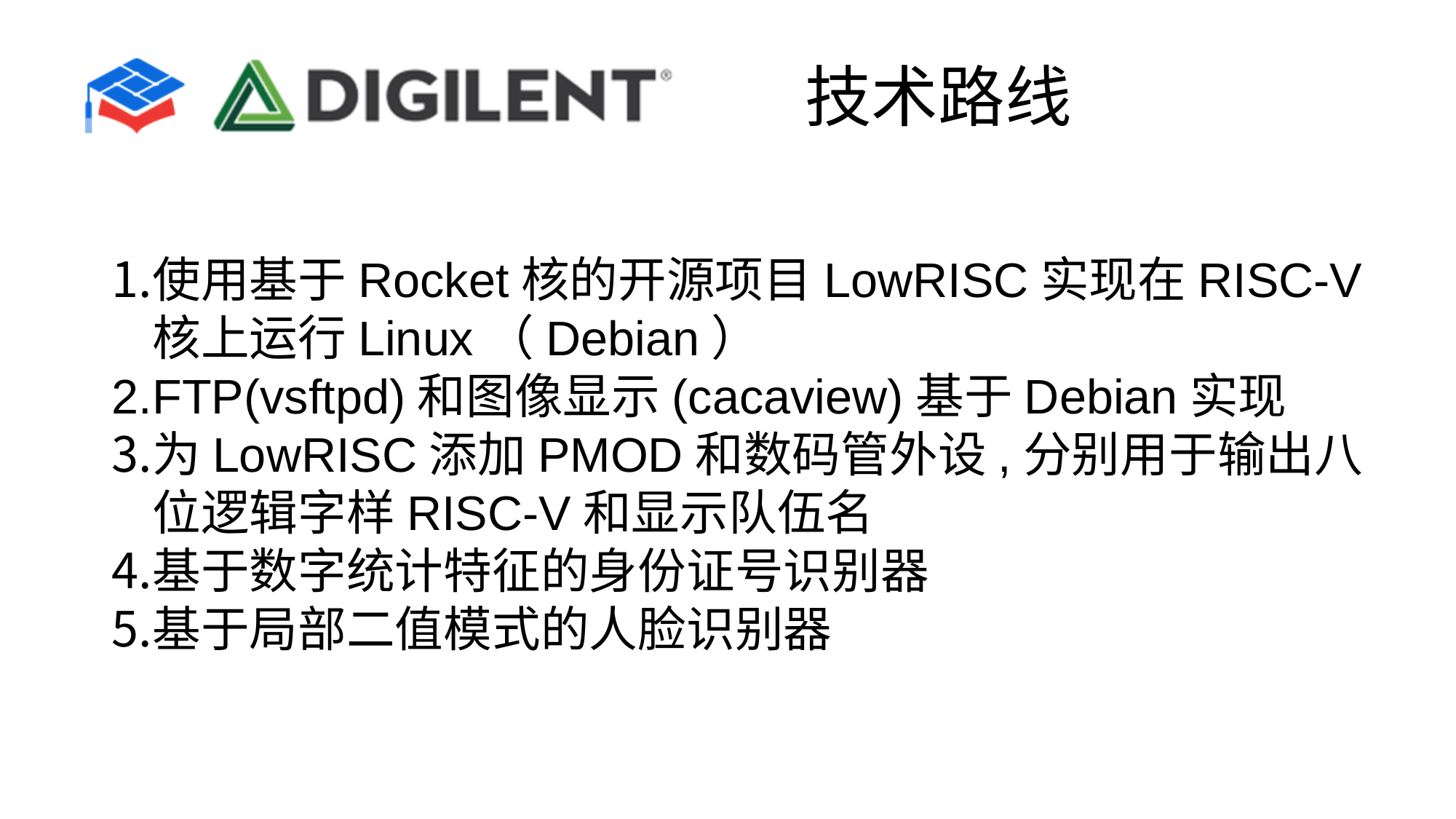

技术路线
使用基于Rocket核的开源项目LowRISC实现在RISC-V核上运行Linux（Debian）
FTP(vsftpd)和图像显示(cacaview)基于Debian实现
为LowRISC添加PMOD和数码管外设,分别用于输出八位逻辑字样RISC-V和显示队伍名
基于数字统计特征的身份证号识别器
基于局部二值模式的人脸识别器